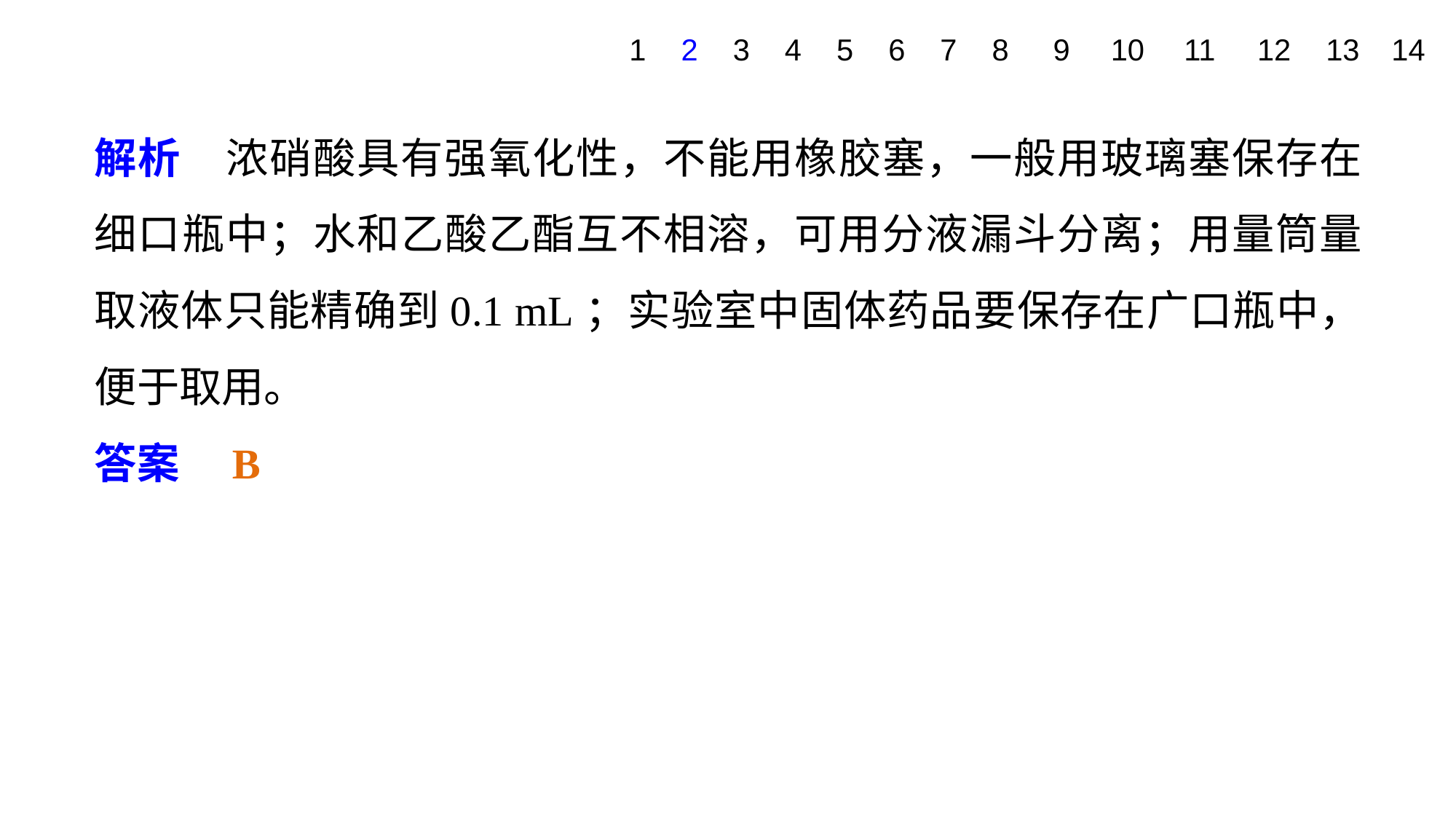

1
2
3
4
5
6
7
8
9
10
11
12
13
14
解析　浓硝酸具有强氧化性，不能用橡胶塞，一般用玻璃塞保存在细口瓶中；水和乙酸乙酯互不相溶，可用分液漏斗分离；用量筒量取液体只能精确到0.1 mL；实验室中固体药品要保存在广口瓶中，便于取用。
答案　B